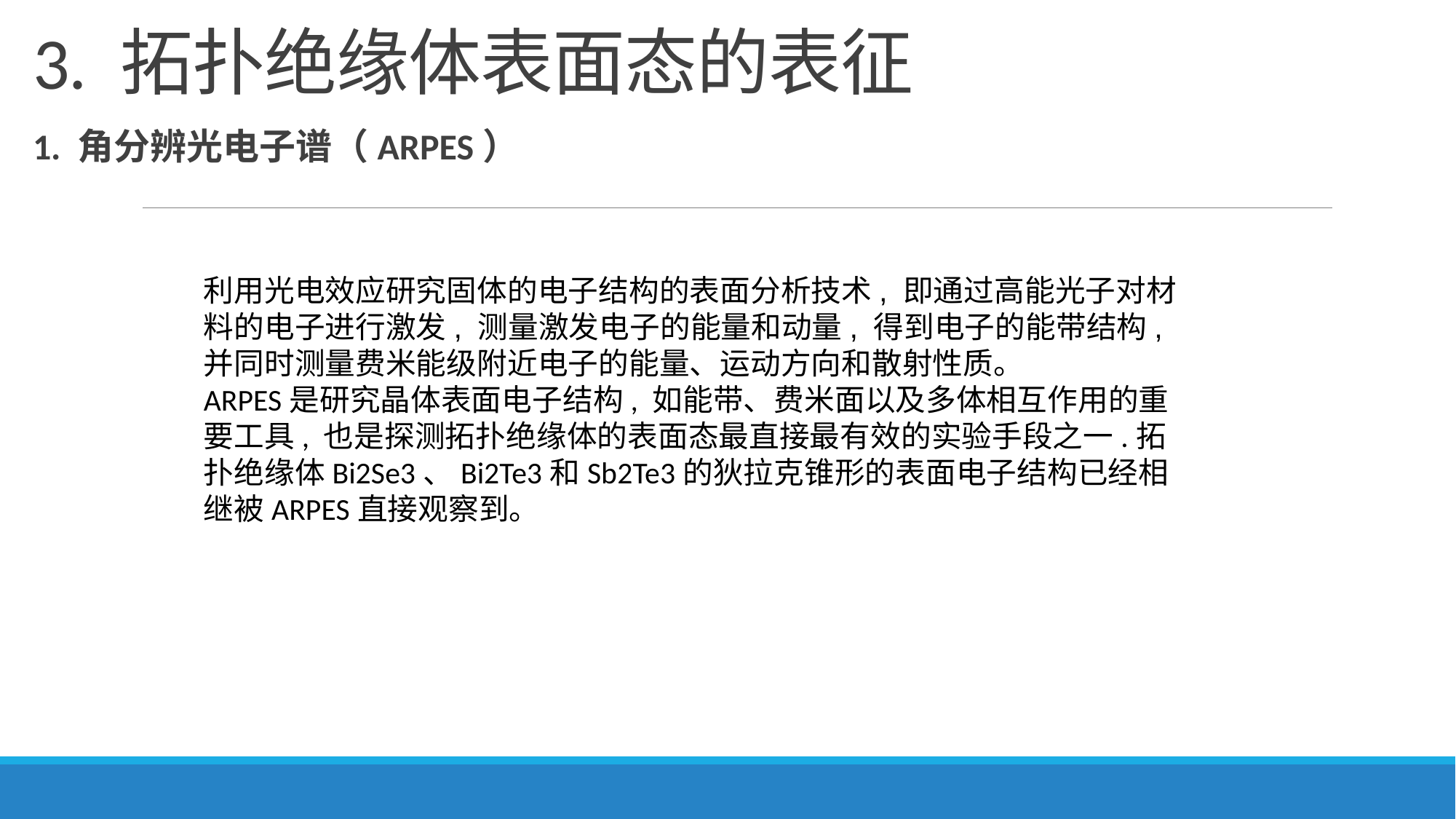

# 3. 拓扑绝缘体表面态的表征
1. 角分辨光电子谱（ARPES）
利用光电效应研究固体的电子结构的表面分析技术, 即通过高能光子对材料的电子进行激发, 测量激发电子的能量和动量, 得到电子的能带结构, 并同时测量费米能级附近电子的能量、运动方向和散射性质。
ARPES是研究晶体表面电子结构, 如能带、费米面以及多体相互作用的重要工具, 也是探测拓扑绝缘体的表面态最直接最有效的实验手段之一.拓扑绝缘体Bi2Se3、Bi2Te3和Sb2Te3的狄拉克锥形的表面电子结构已经相继被ARPES直接观察到。